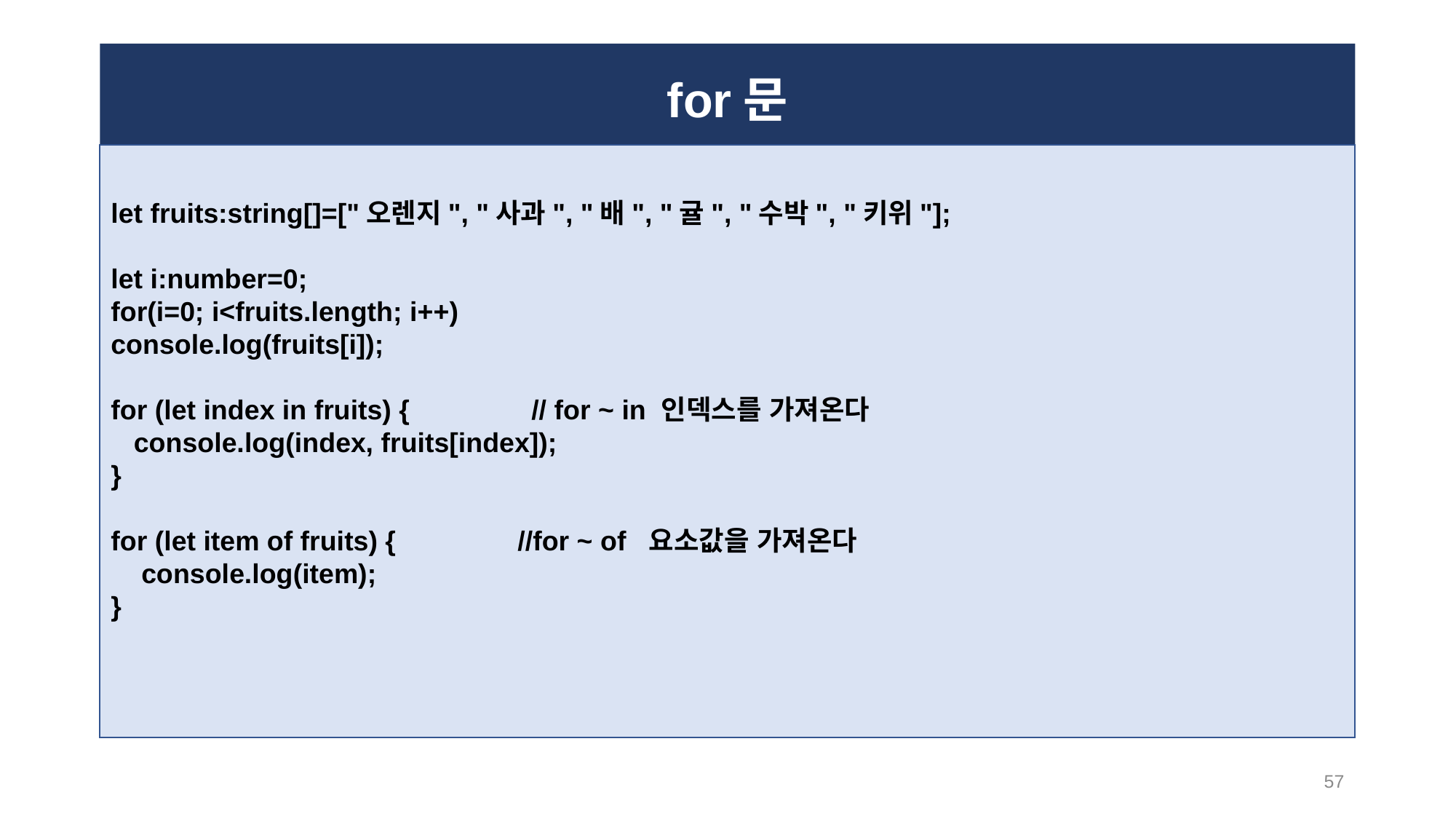

# for문
let fruits:string[]=["오렌지", "사과", "배", "귤", "수박", "키위"];
let i:number=0;
for(i=0; i<fruits.length; i++)
console.log(fruits[i]);
for (let index in fruits) {                // for ~ in 인덱스를 가져온다
   console.log(index, fruits[index]);
}
for (let item of fruits) {                //for ~ of  요소값을 가져온다
    console.log(item);
}

57